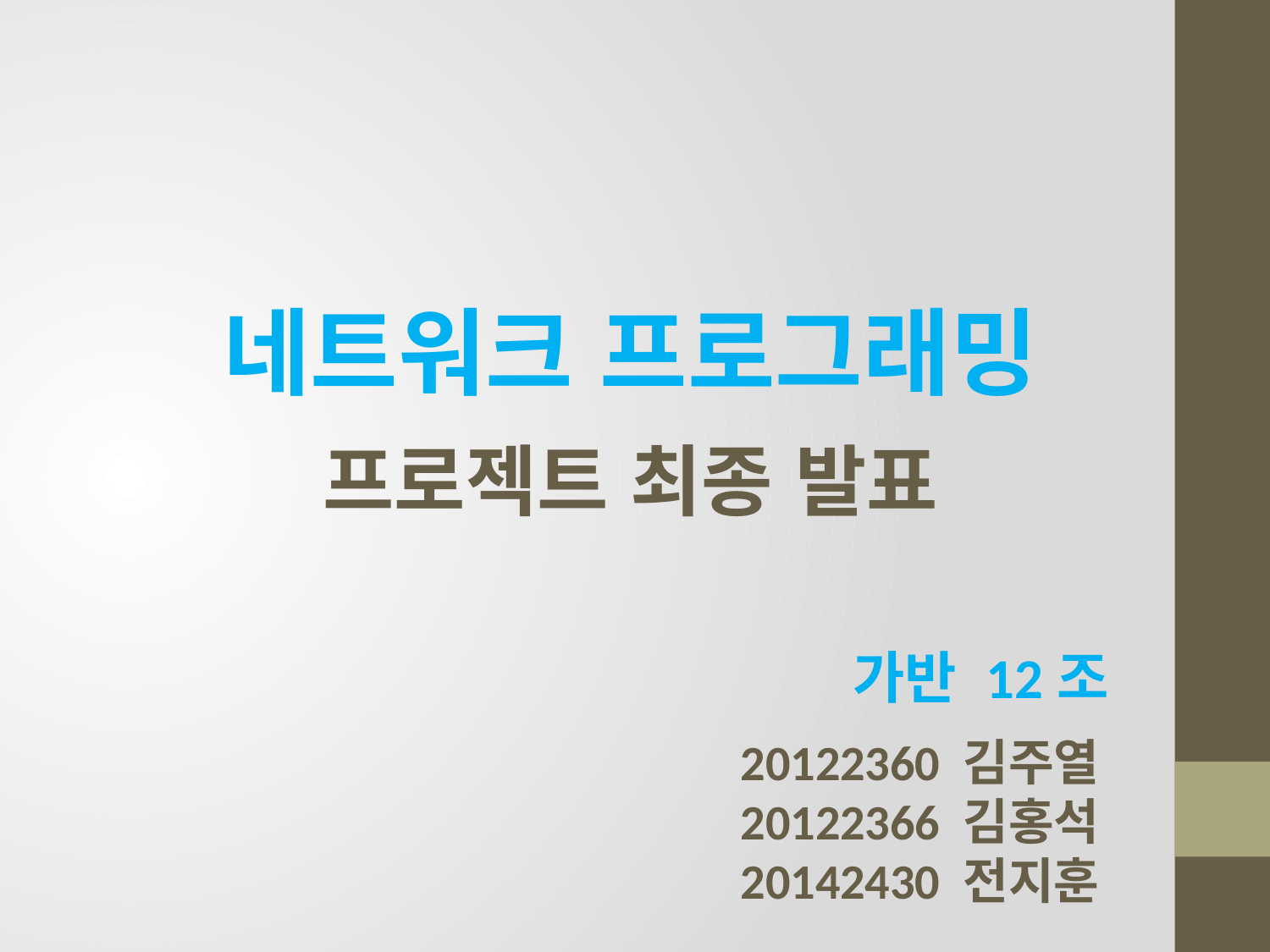

네트워크 프로그래밍
프로젝트 최종 발표
가반 12조

20122360 김주열
20122366 김홍석
20142430 전지훈